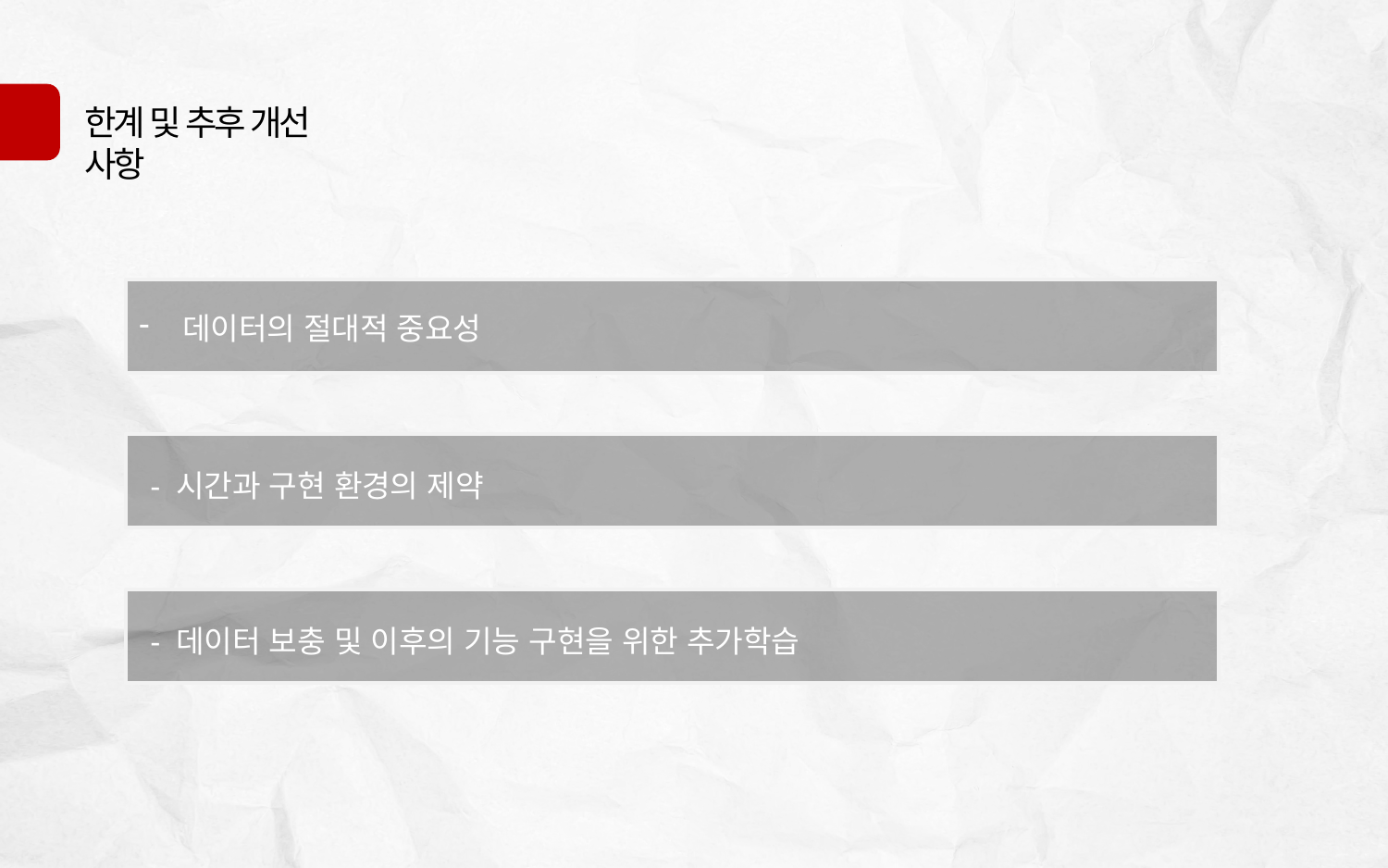

한계 및 추후 개선 사항

데이터의 절대적 중요성

- 시간과 구현 환경의 제약

- 데이터 보충 및 이후의 기능 구현을 위한 추가학습